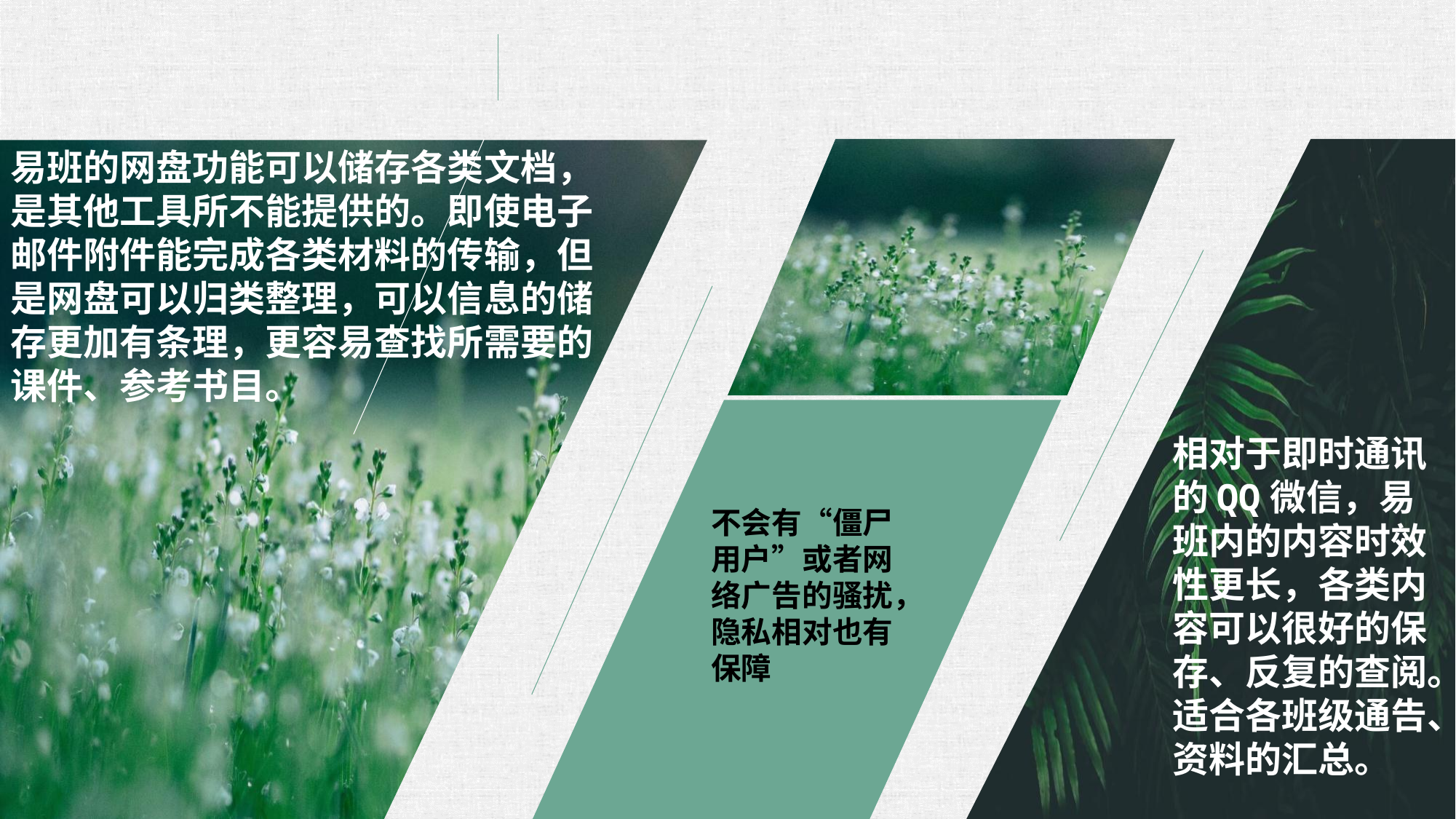

易班的网盘功能可以储存各类文档，是其他工具所不能提供的。即使电子邮件附件能完成各类材料的传输，但是网盘可以归类整理，可以信息的储存更加有条理，更容易查找所需要的课件、参考书目。

相对于即时通讯的QQ微信，易班内的内容时效性更长，各类内容可以很好的保存、反复的查阅。适合各班级通告、资料的汇总。
不会有“僵尸用户”或者网络广告的骚扰，隐私相对也有保障